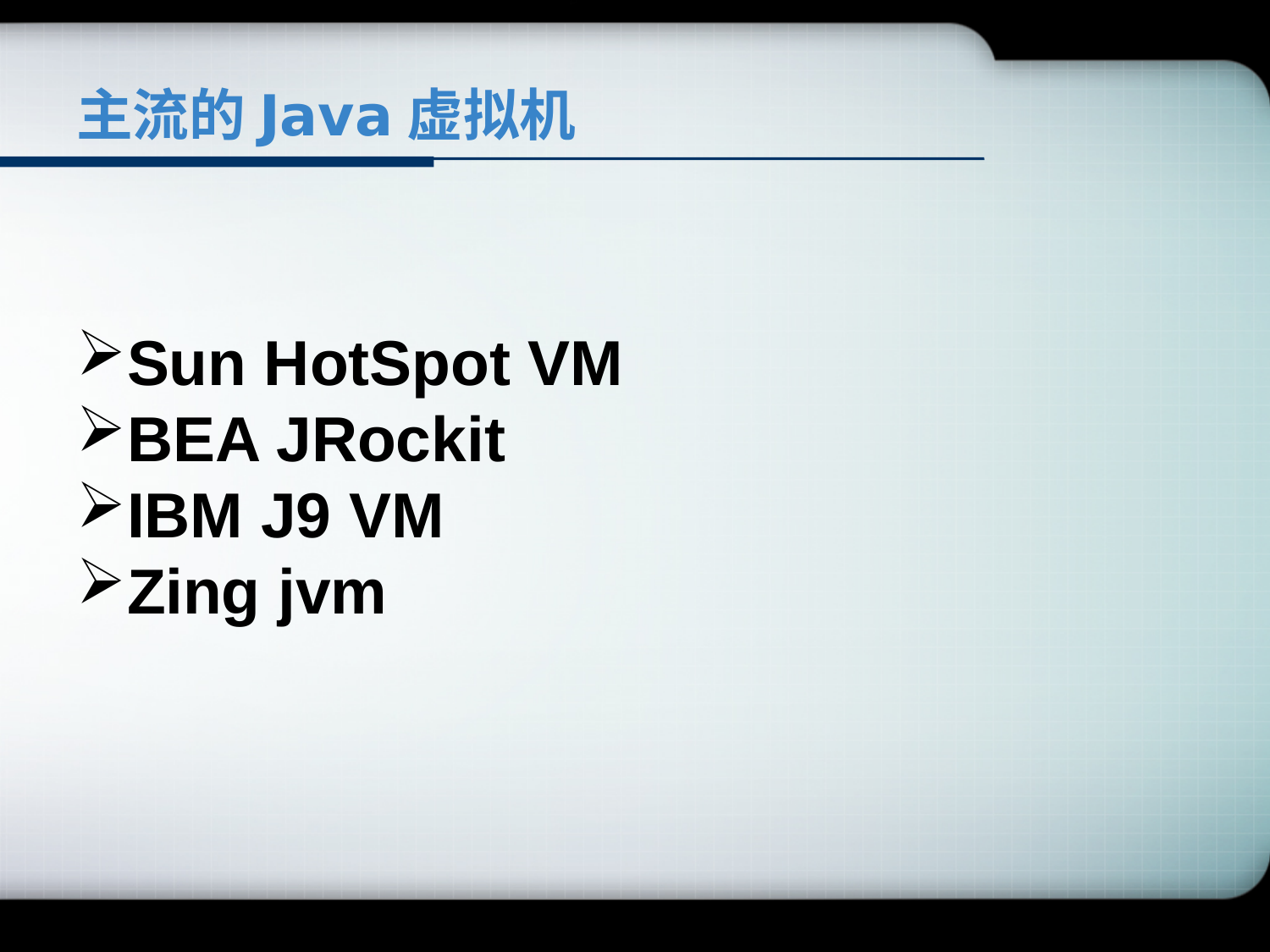

# 主流的Java虚拟机
Sun HotSpot VM
BEA JRockit
IBM J9 VM
Zing jvm